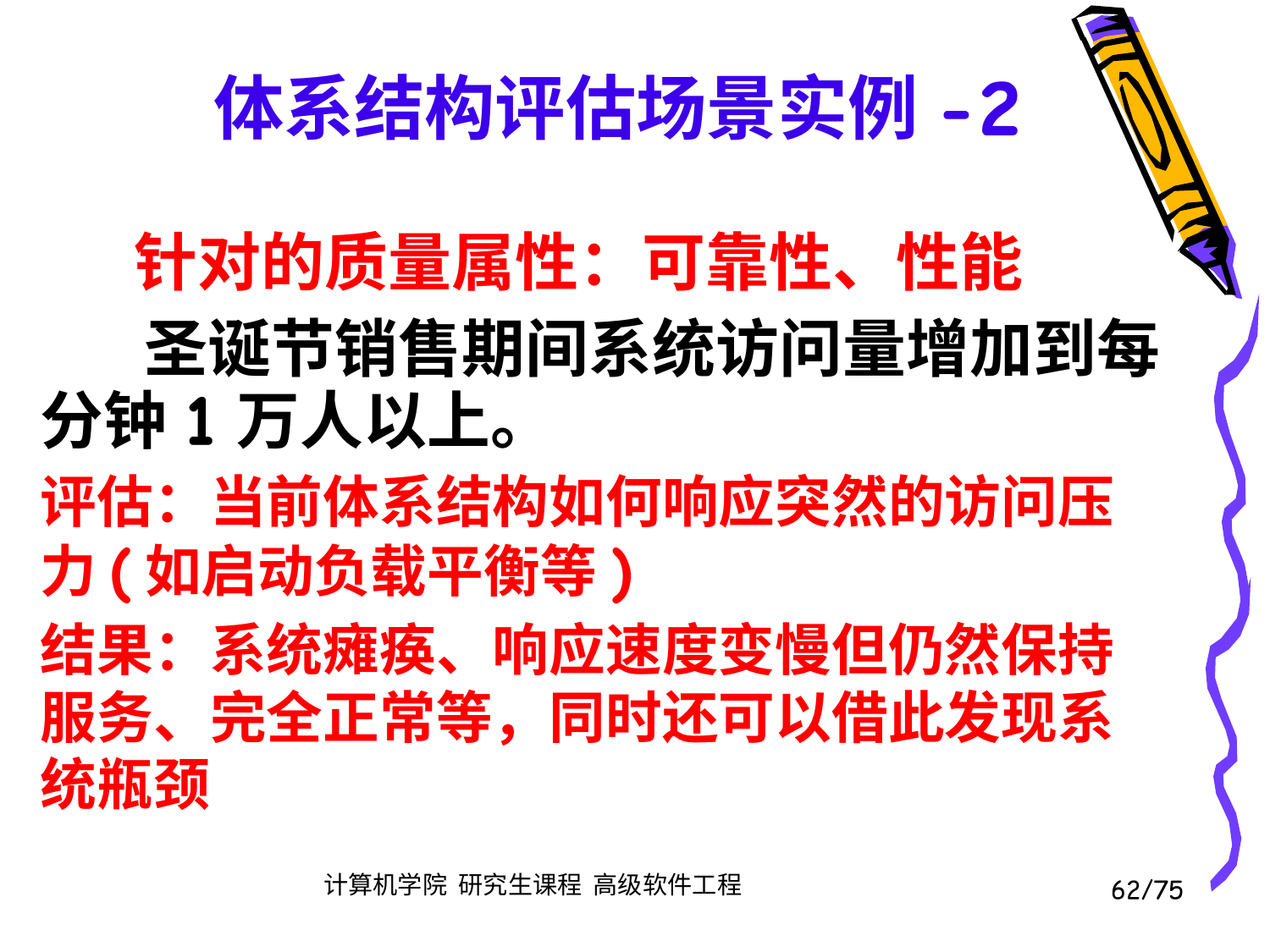

体系结构评估场景实例-2

	针对的质量属性：可靠性、性能
		圣诞节销售期间系统访问量增加到每
分钟1万人以上。
评估：当前体系结构如何响应突然的访问压
力(如启动负载平衡等)
结果：系统瘫痪、响应速度变慢但仍然保持
服务、完全正常等，同时还可以借此发现系
统瓶颈

62/75
计算机学院  研究生课程  高级软件工程